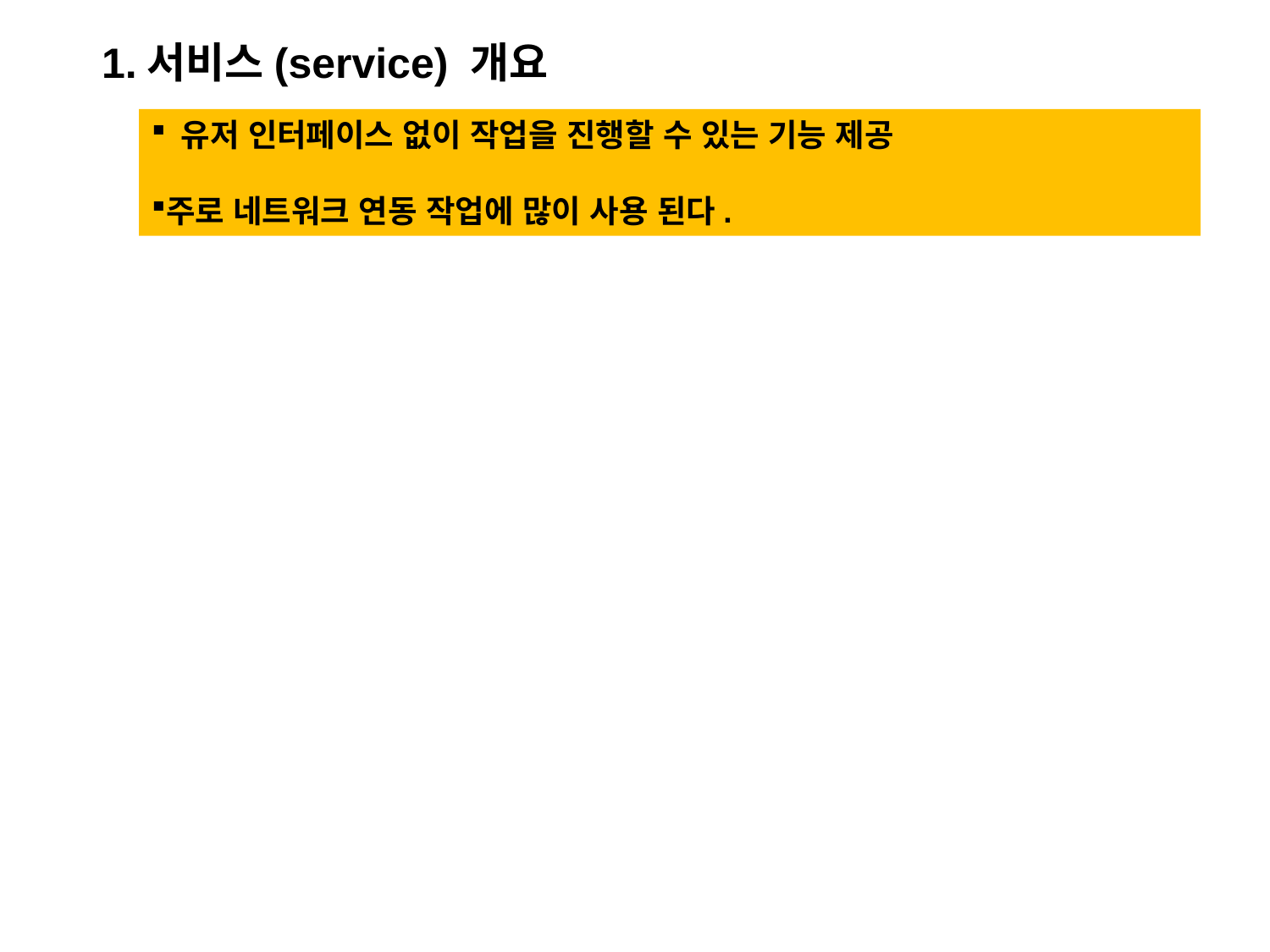

1.서비스(service) 개요
 유저 인터페이스 없이 작업을 진행할 수 있는 기능 제공

주로 네트워크 연동 작업에 많이 사용 된다.